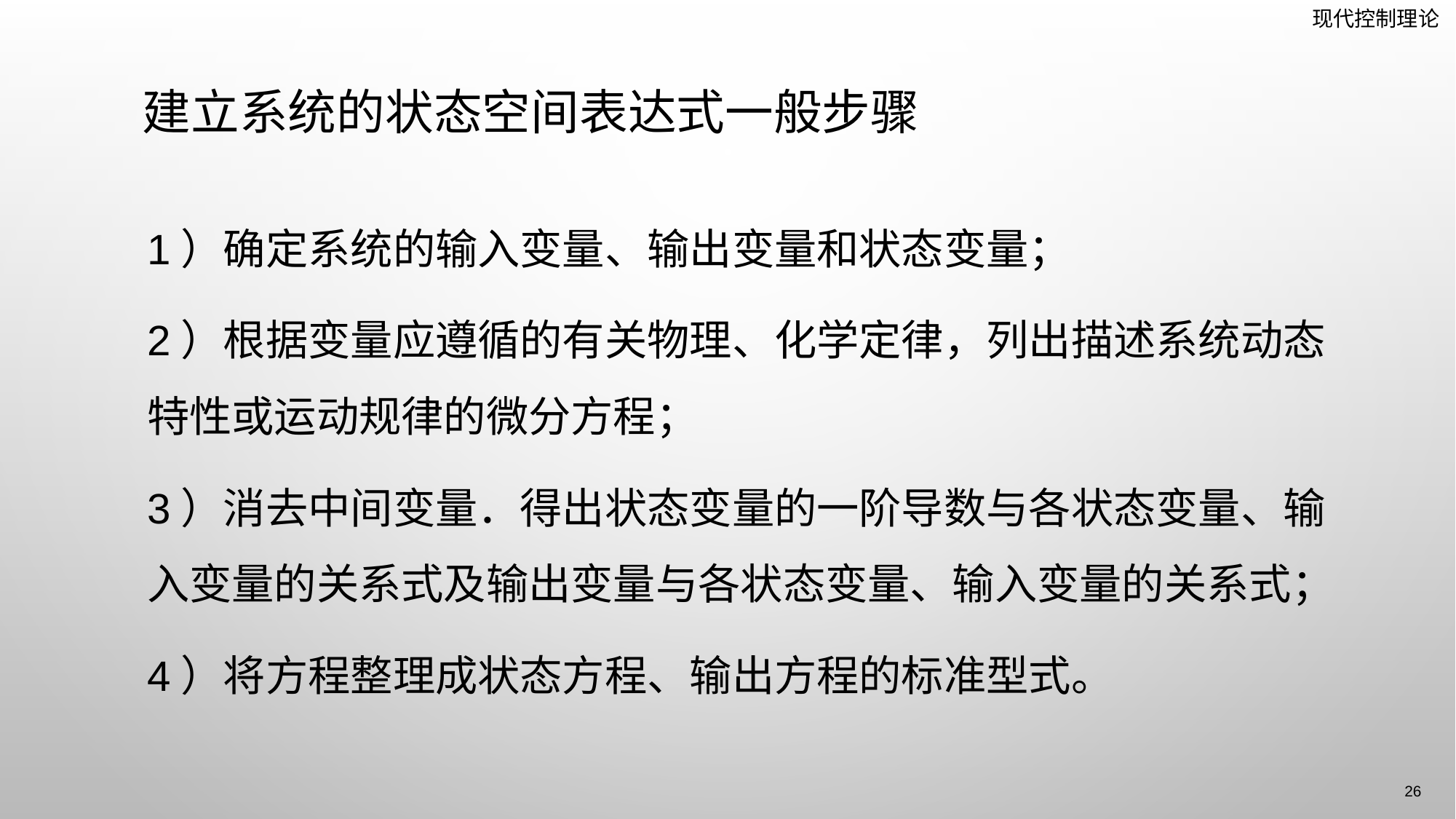

# 建立系统的状态空间表达式一般步骤
1）确定系统的输入变量、输出变量和状态变量；
2）根据变量应遵循的有关物理、化学定律，列出描述系统动态特性或运动规律的微分方程；
3）消去中间变量．得出状态变量的一阶导数与各状态变量、输入变量的关系式及输出变量与各状态变量、输入变量的关系式；
4）将方程整理成状态方程、输出方程的标准型式。
26